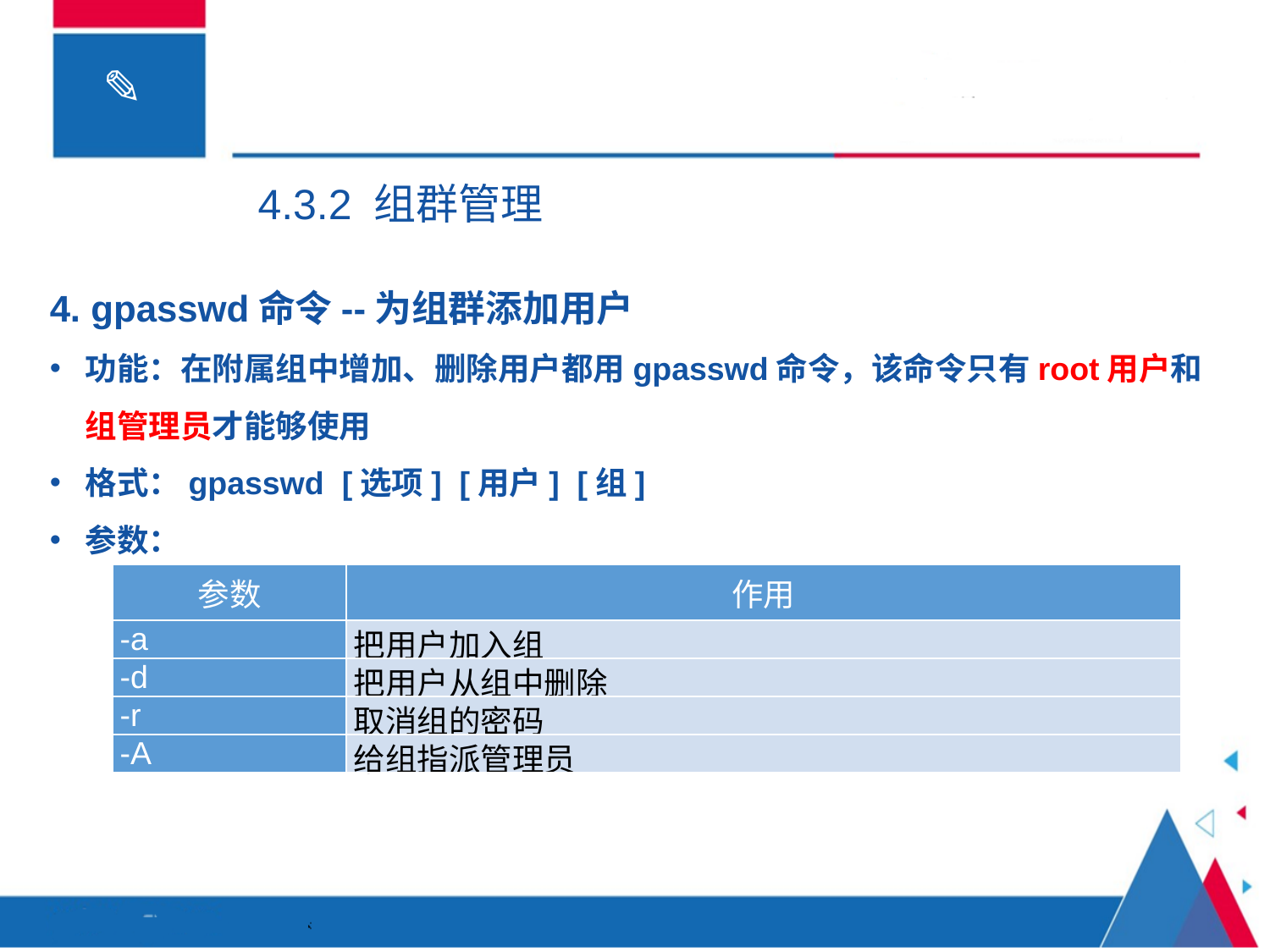

4.3.2 组群管理
4. gpasswd命令--为组群添加用户
功能：在附属组中增加、删除用户都用gpasswd命令，该命令只有root用户和组管理员才能够使用
格式：gpasswd  [选项]  [用户]  [组]
参数：
| 参数 | 作用 |
| --- | --- |
| -a | 把用户加入组 |
| -d | 把用户从组中删除 |
| -r | 取消组的密码 |
| -A | 给组指派管理员 |